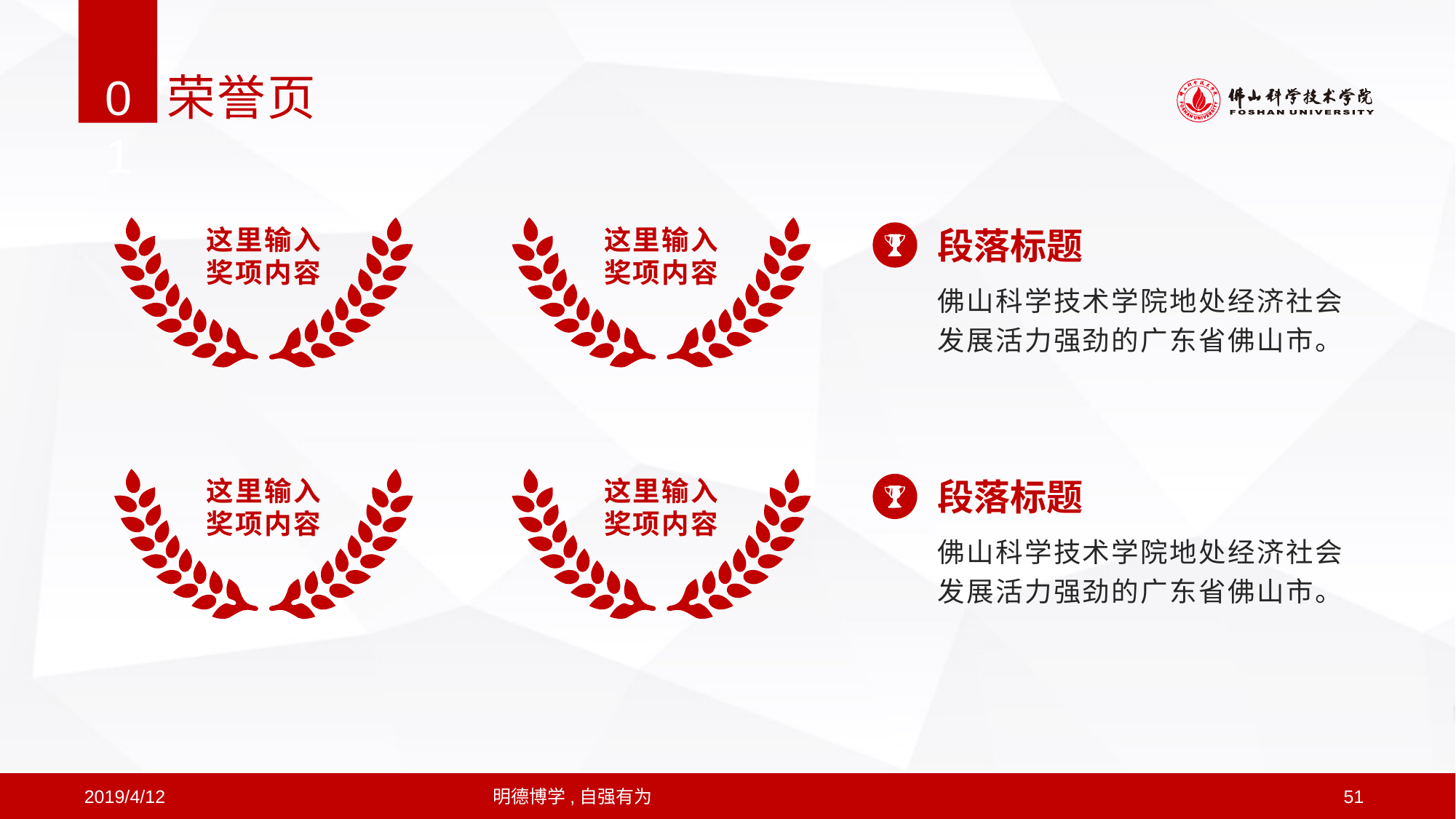

01
荣誉页

这里输入
奖项内容

这里输入
奖项内容
段落标题

佛山科学技术学院地处经济社会发展活力强劲的广东省佛山市。

这里输入
奖项内容

这里输入
奖项内容
段落标题

佛山科学技术学院地处经济社会发展活力强劲的广东省佛山市。
2019/4/12
明德博学,自强有为
51